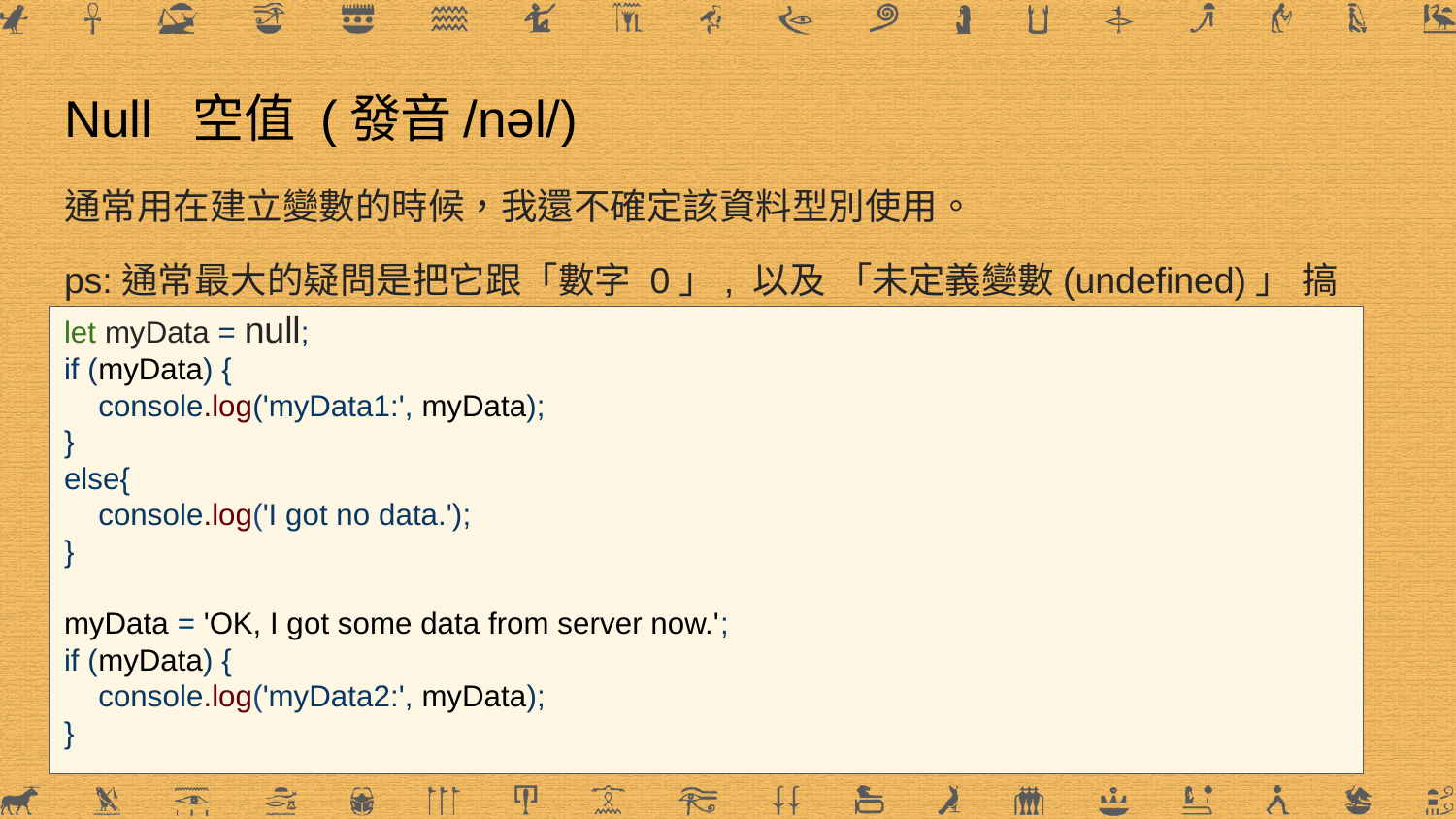

# Null  空值 (發音/nəl/)
通常用在建立變數的時候，我還不確定該資料型別使用。
ps:通常最大的疑問是把它跟「數字 0」, 以及 「未定義變數(undefined)」 搞混。
let myData = null;
if (myData) {
    console.log('myData1:', myData);
}
else{
    console.log('I got no data.');
}

myData = 'OK, I got some data from server now.';
if (myData) {
    console.log('myData2:', myData);
}